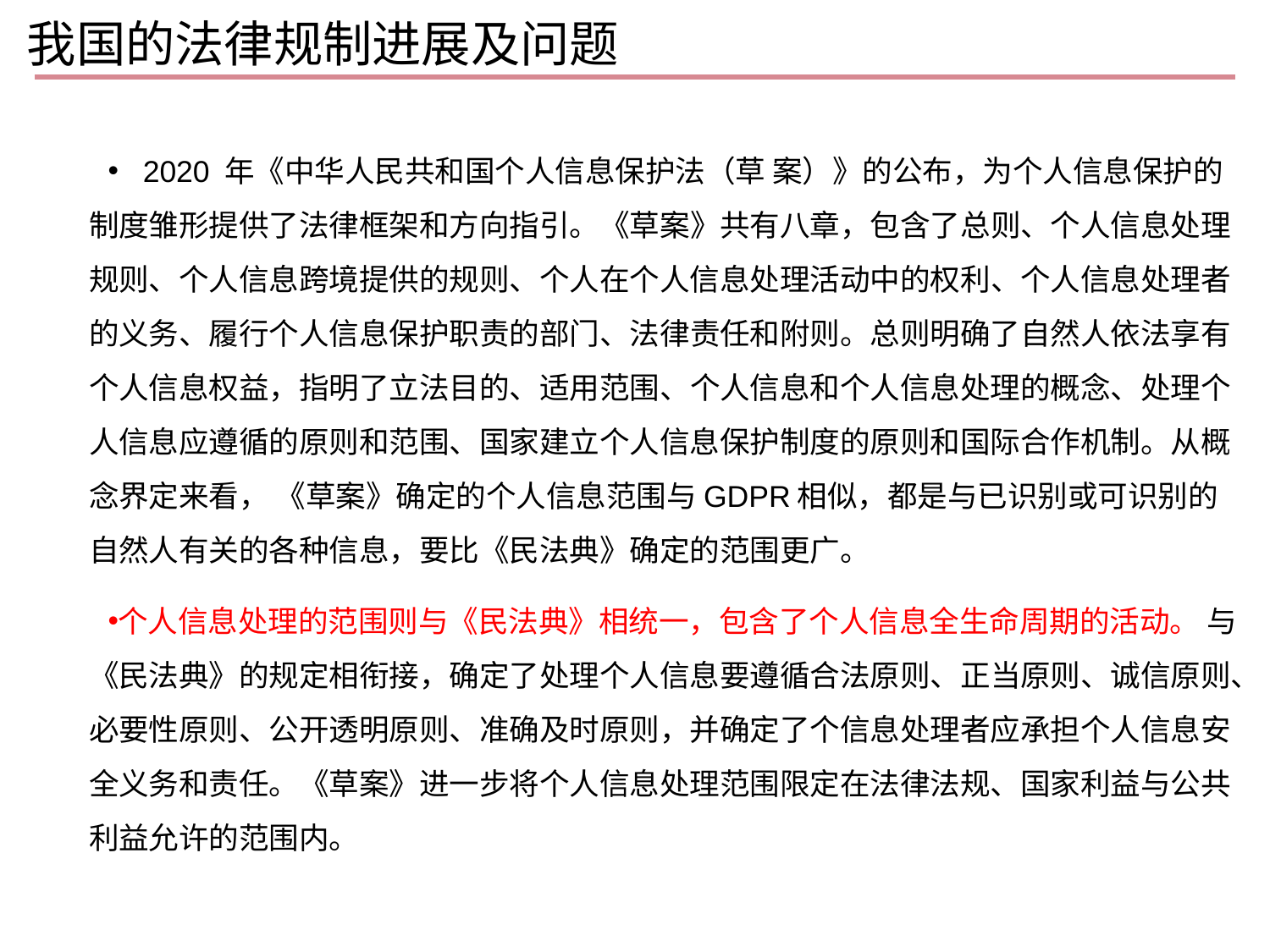

# 我国的法律规制进展及问题

   2020 年《中华人民共和国个人信息保护法（草 案）》的公布，为个人信息保护的制度雏形提供了法律框架和方向指引。《草案》共有八章，包含了总则、个人信息处理规则、个人信息跨境提供的规则、个人在个人信息处理活动中的权利、个人信息处理者的义务、履行个人信息保护职责的部门、法律责任和附则。总则明确了自然人依法享有个人信息权益，指明了立法目的、适用范围、个人信息和个人信息处理的概念、处理个人信息应遵循的原则和范围、国家建立个人信息保护制度的原则和国际合作机制。从概念界定来看， 《草案》确定的个人信息范围与GDPR相似，都是与已识别或可识别的自然人有关的各种信息，要比《民法典》确定的范围更广。
个人信息处理的范围则与《民法典》相统一，包含了个人信息全生命周期的活动。 与《民法典》的规定相衔接，确定了处理个人信息要遵循合法原则、正当原则、诚信原则、必要性原则、公开透明原则、准确及时原则，并确定了个信息处理者应承担个人信息安全义务和责任。《草案》进一步将个人信息处理范围限定在法律法规、国家利益与公共利益允许的范围内。